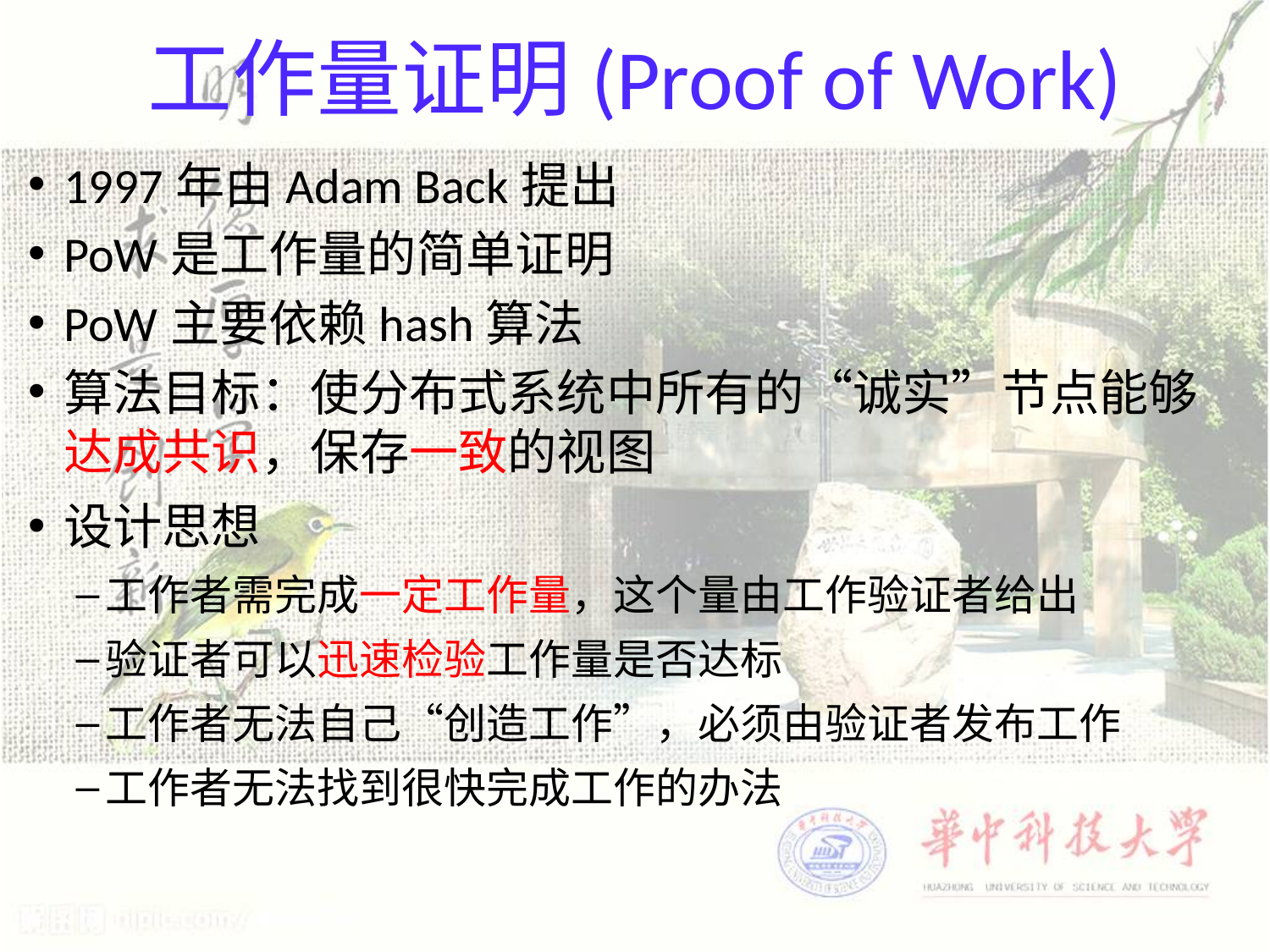

# 工作量证明(Proof of Work)
1997年由Adam Back提出
PoW是工作量的简单证明
PoW主要依赖hash算法
算法目标：使分布式系统中所有的“诚实”节点能够达成共识，保存一致的视图
设计思想
工作者需完成一定工作量，这个量由工作验证者给出
验证者可以迅速检验工作量是否达标
工作者无法自己“创造工作”，必须由验证者发布工作
工作者无法找到很快完成工作的办法